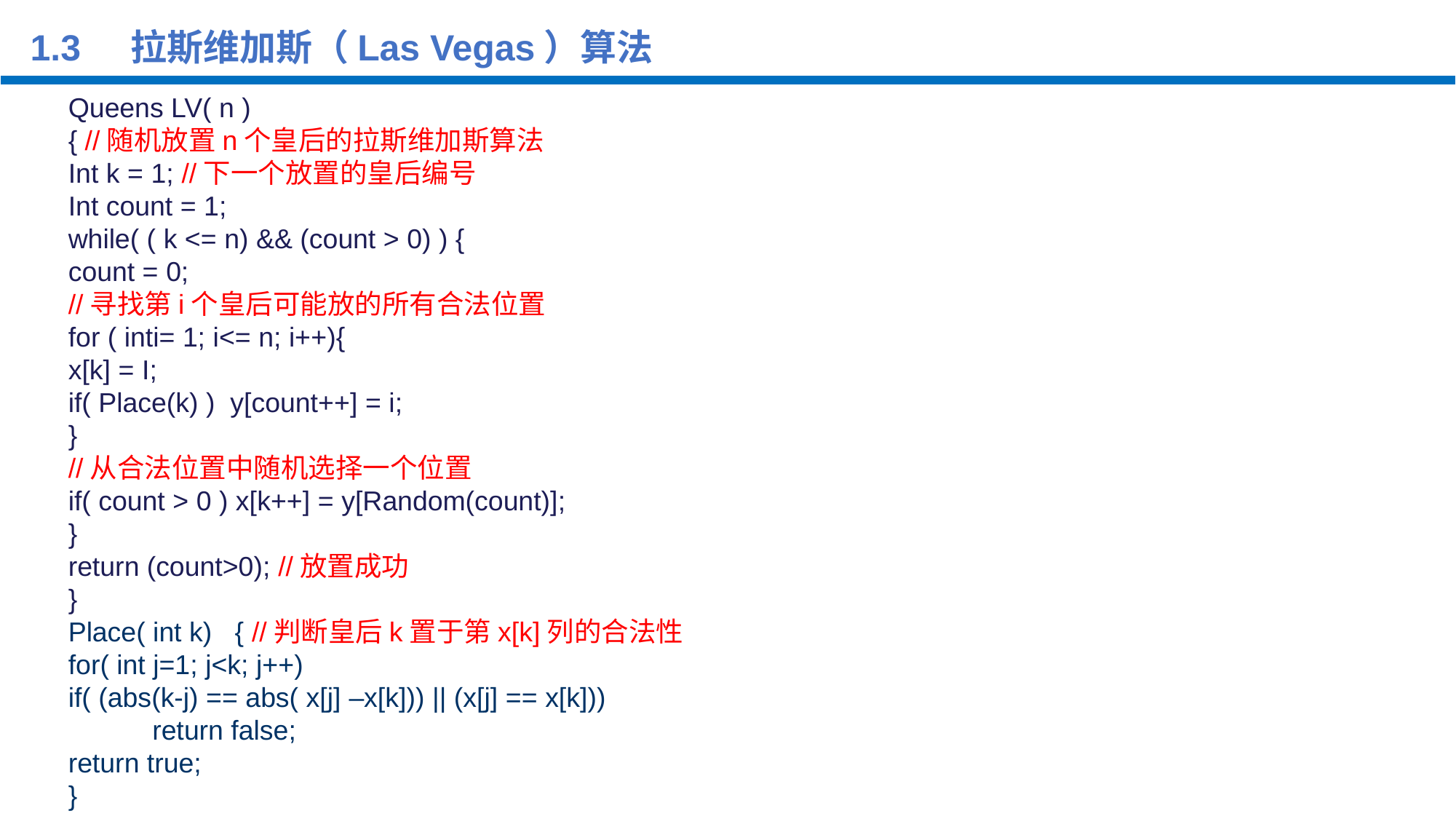

1.3    拉斯维加斯（Las Vegas）算法

Queens LV( n )
{ //随机放置n个皇后的拉斯维加斯算法
Int k = 1; //下一个放置的皇后编号
Int count = 1;
while( ( k <= n) && (count > 0) ) {
count = 0;
//寻找第i个皇后可能放的所有合法位置
for ( inti= 1; i<= n; i++){
x[k] = I;
if( Place(k) )  y[count++] = i;
}
//从合法位置中随机选择一个位置
if( count > 0 ) x[k++] = y[Random(count)];
}
return (count>0); //放置成功
}
Place( int k)   { //判断皇后k置于第x[k]列的合法性
for( int j=1; j<k; j++)
if( (abs(k-j) == abs( x[j] –x[k])) || (x[j] == x[k]))
           return false;
return true;
}